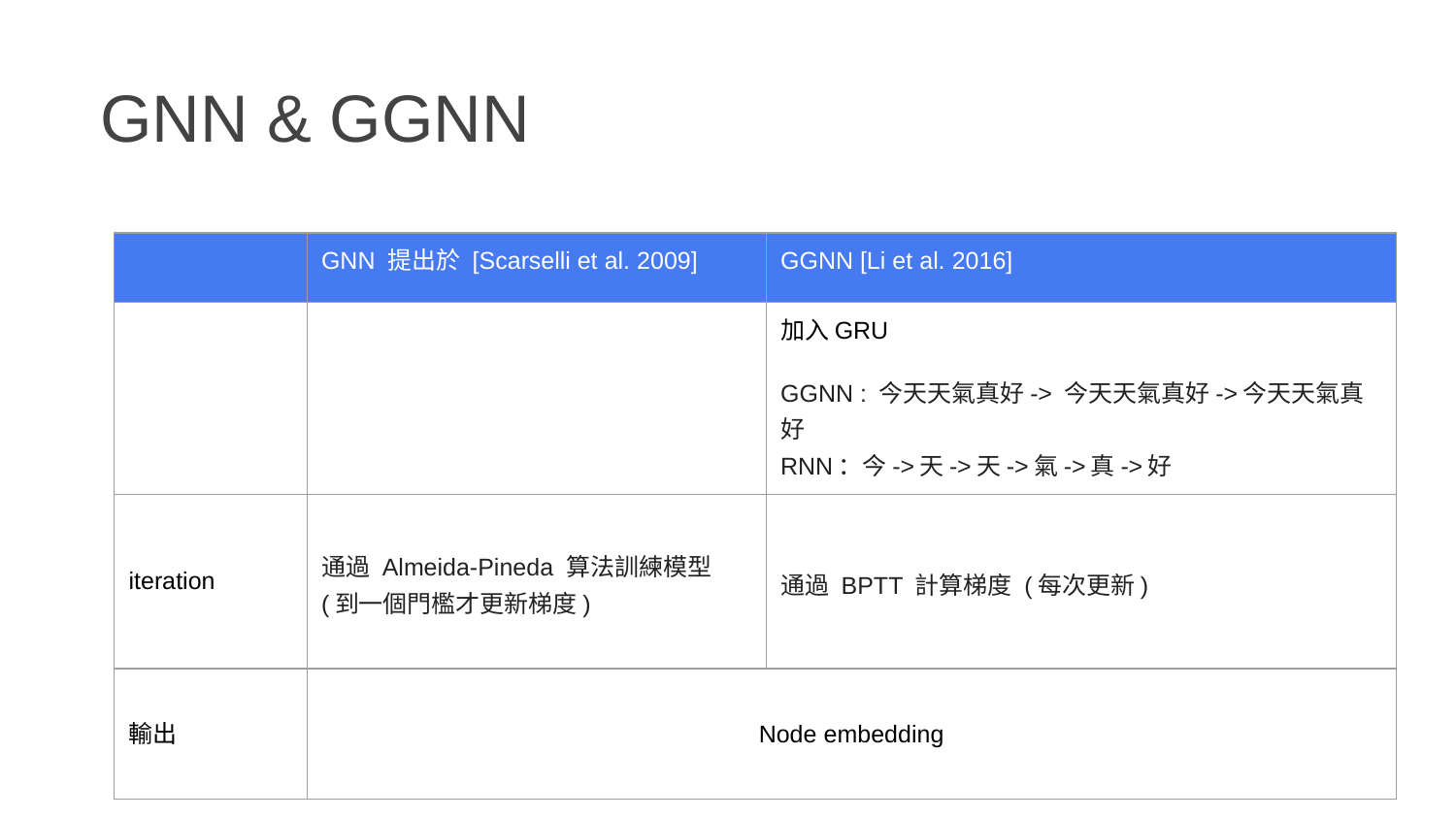

GNN & GGNN
|  | GNN 提出於 [Scarselli et al. 2009] | GGNN [Li et al. 2016] |
| --- | --- | --- |
|  |  | 加入GRU GGNN : 今天天氣真好-> 今天天氣真好->今天天氣真好 RNN：今->天->天->氣->真->好 |
| iteration | 通過 Almeida-Pineda 算法訓練模型 (到一個門檻才更新梯度) | 通過 BPTT 計算梯度 (每次更新) |
| 輸出 | Node embedding |  |